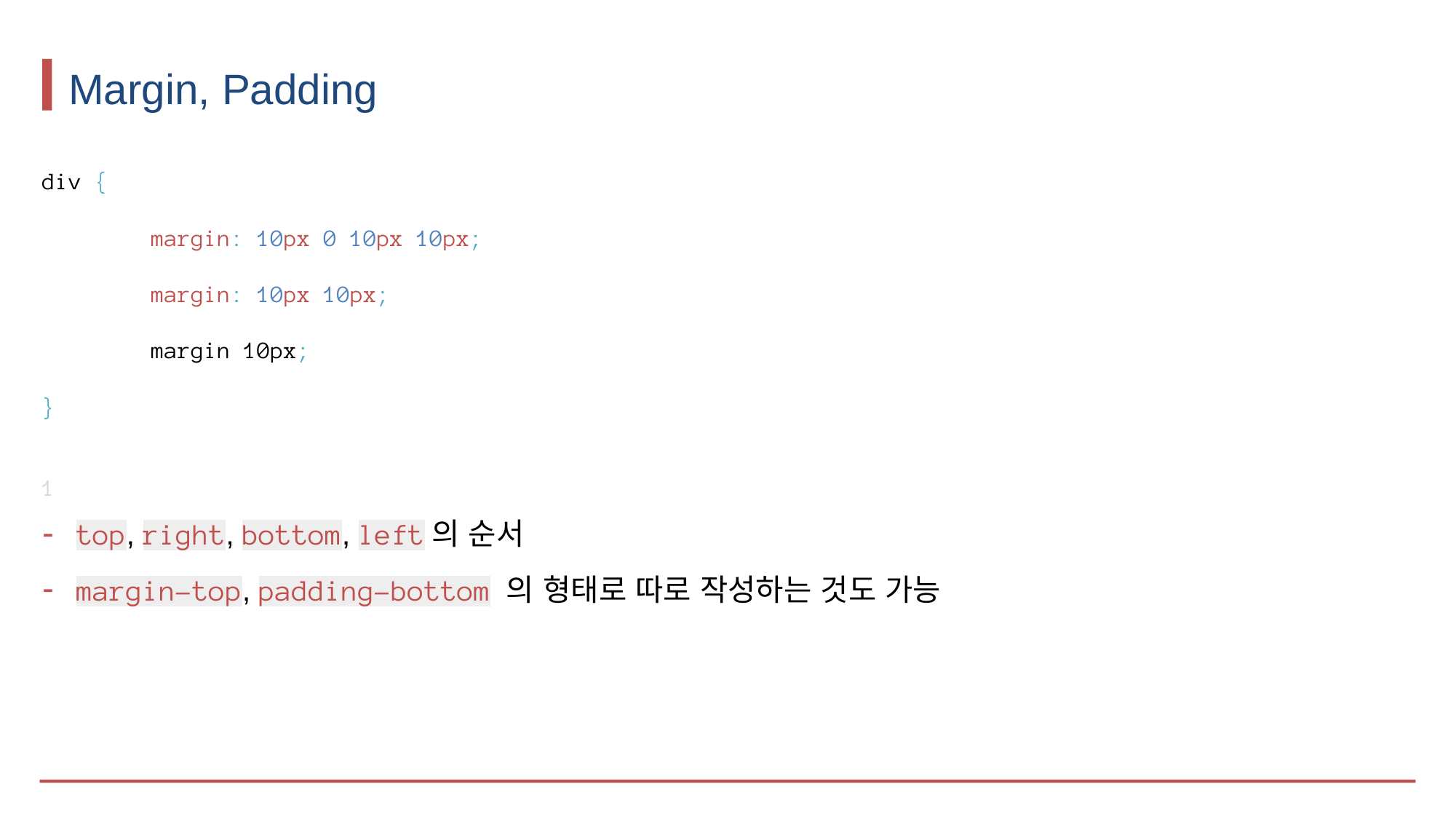

# Margin, Padding
div {
	margin: 10px 0 10px 10px;
	margin: 10px 10px;
	margin 10px;
}

top, right, bottom, left의 순서
margin-top, padding-bottom 의 형태로 따로 작성하는 것도 가능